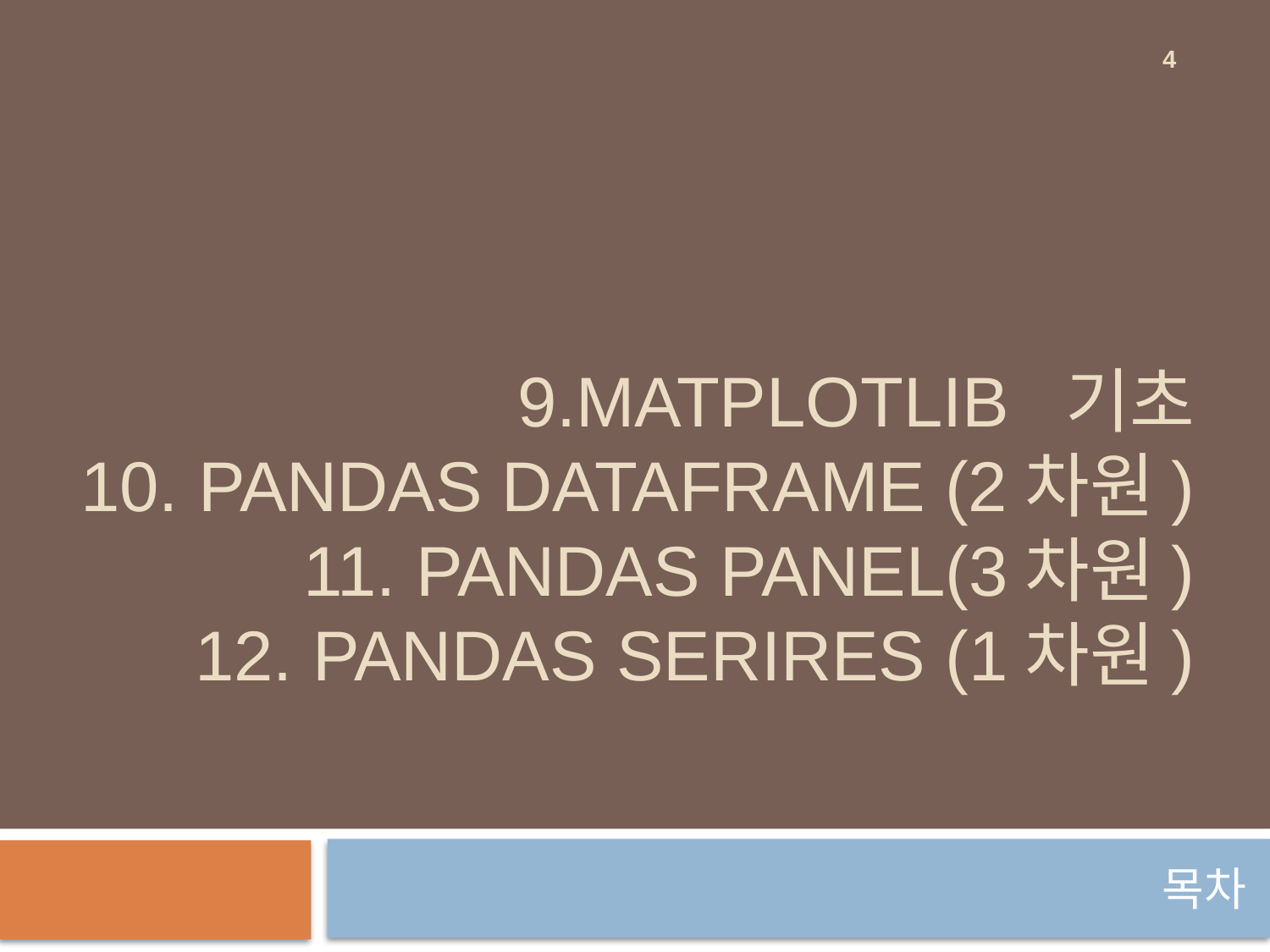

4
# 9.Matplotlib  기초 10. Pandas DataFrame (2차원) 11. Pandas panel(3차원) 12. Pandas Serires (1차원)
목차